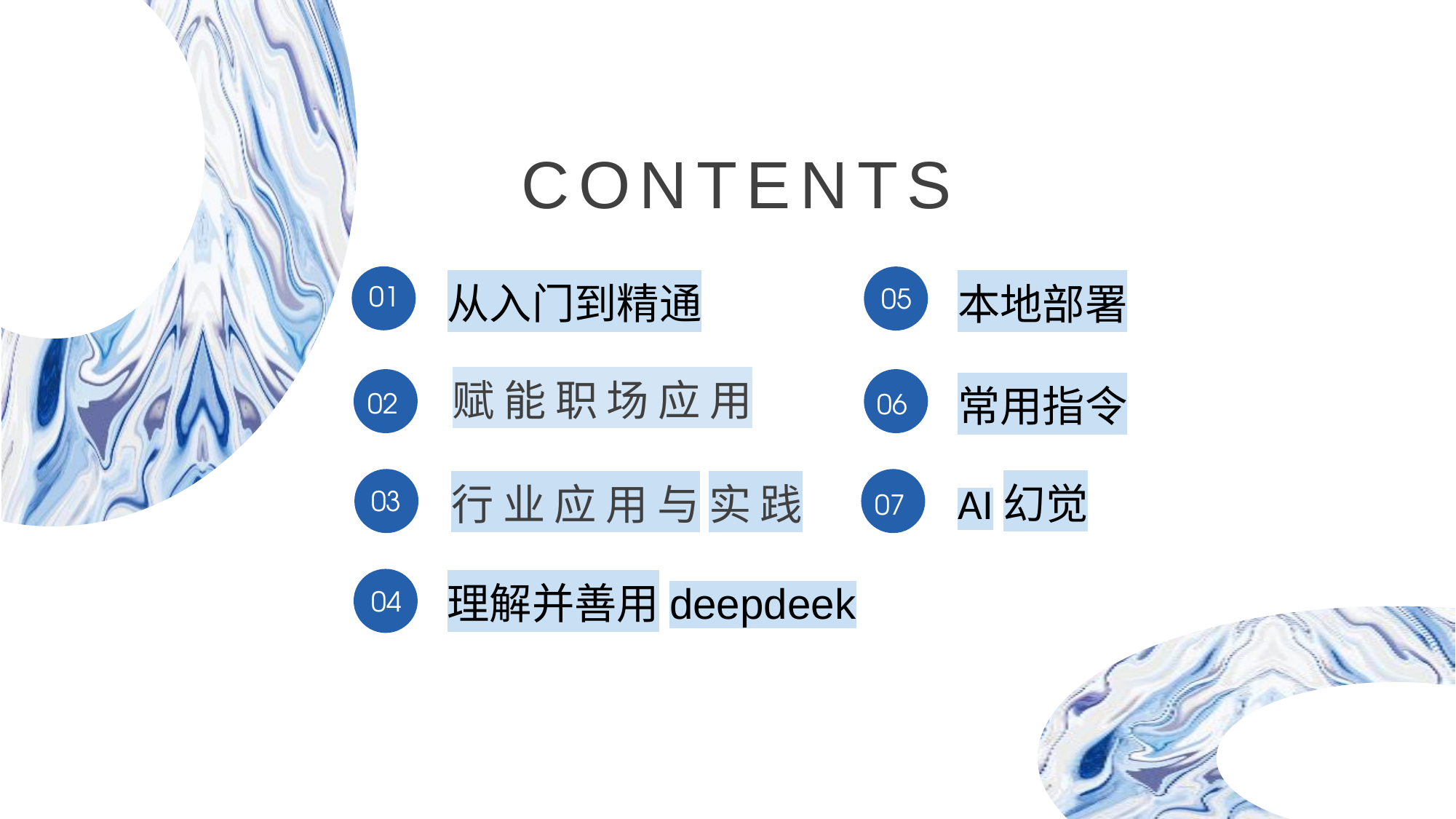

CONTENTS

从入门到精通
本地部署
01
05
02
赋能职场应用

常用指令

02
06

AI幻觉
行业应用与实践
03
07

理解并善用deepdeek
04